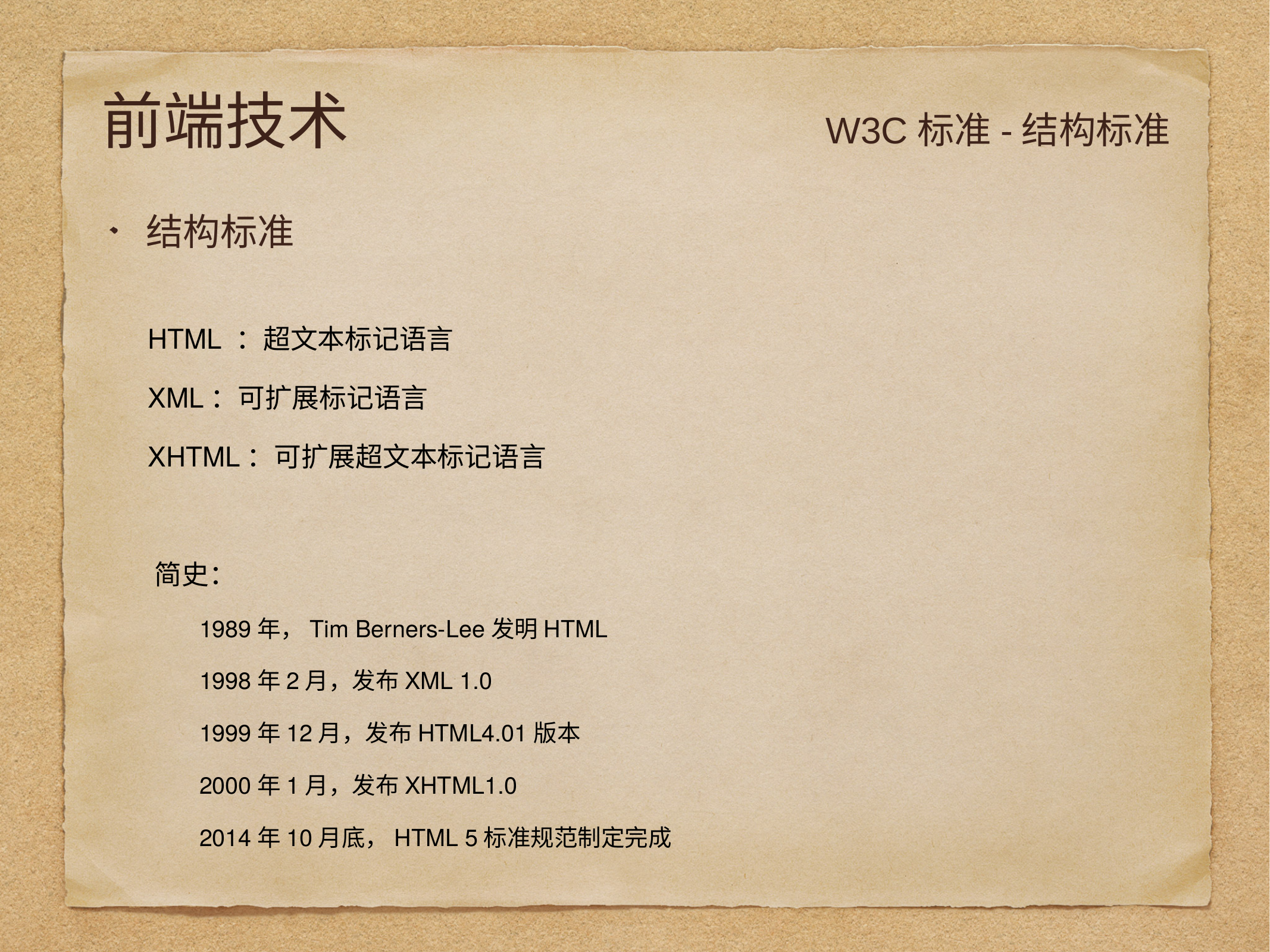

# 前端技术
W3C标准-结构标准
结构标准

     HTML ：超文本标记语言
     XML：可扩展标记语言
     XHTML：可扩展超文本标记语言

     简史：
1989年，Tim Berners-Lee发明HTML
1998年2月，发布XML 1.0
1999年12月，发布HTML4.01版本
2000年1月，发布XHTML1.0
2014年10月底，HTML 5标准规范制定完成